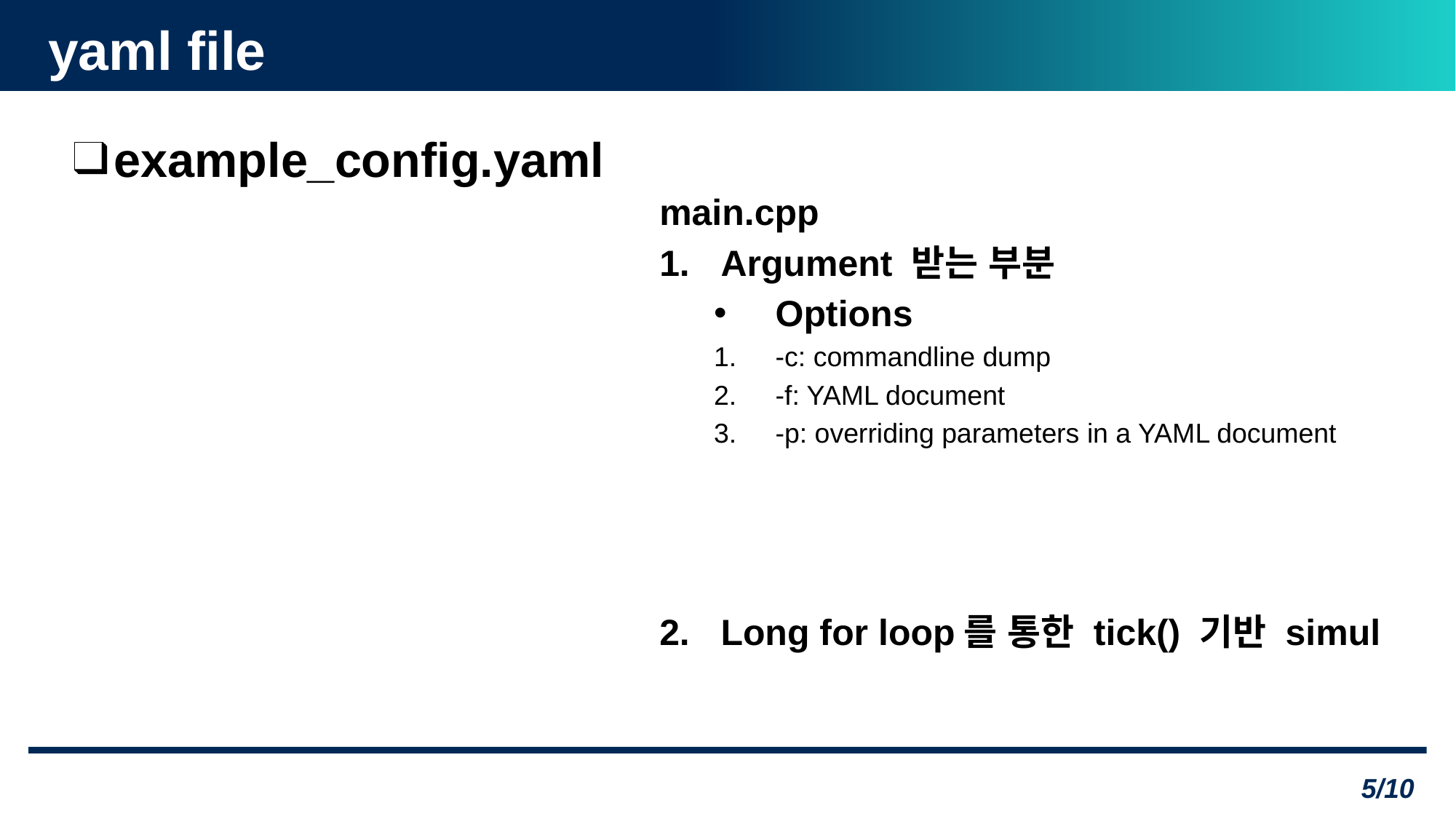

# yaml file
example_config.yaml
main.cpp
Argument 받는 부분
Options
-c: commandline dump
-f: YAML document
-p: overriding parameters in a YAML document

Long for loop를 통한 tick() 기반 simul
5/10